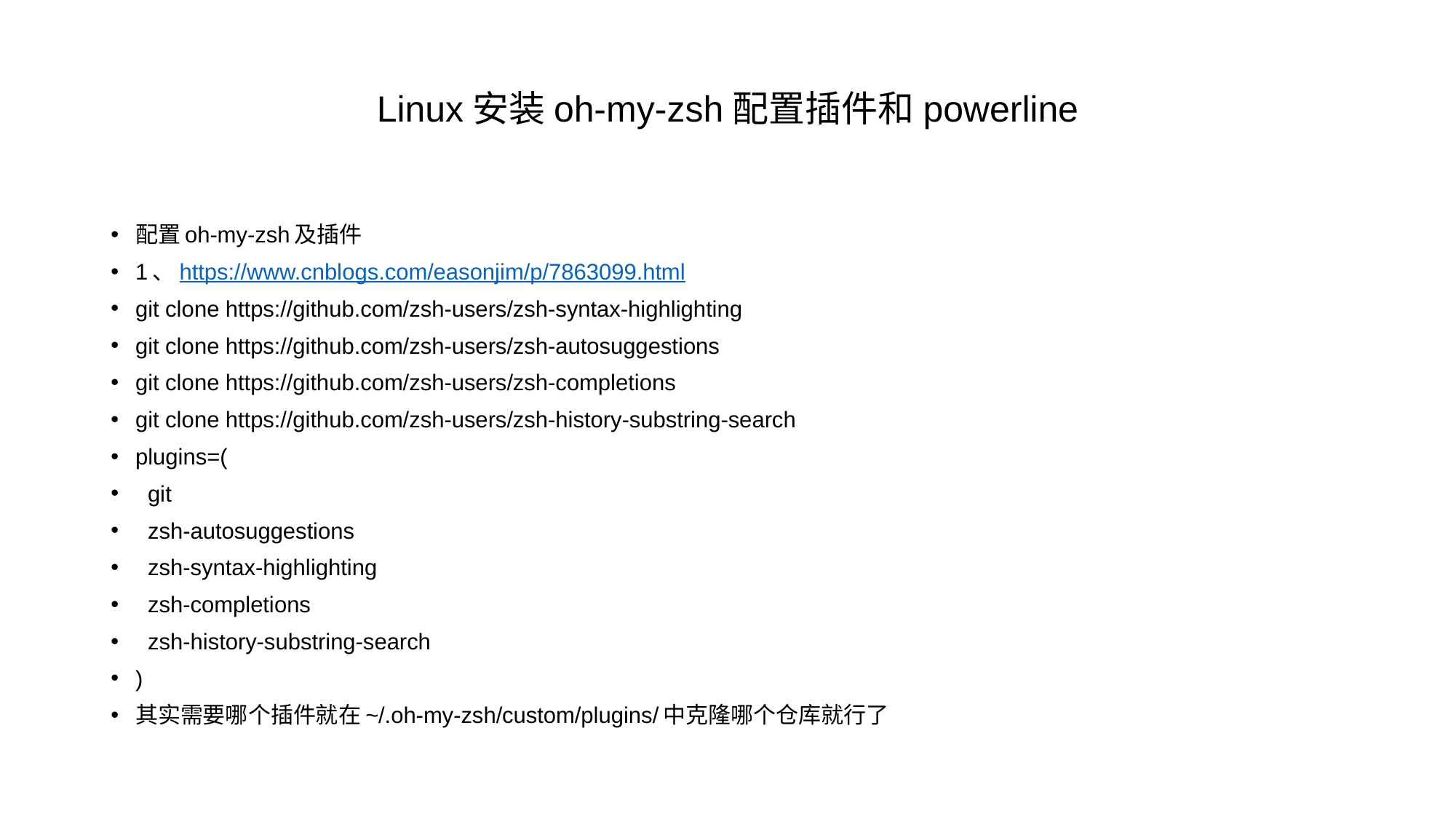

# Linux安装oh-my-zsh配置插件和powerline
配置oh-my-zsh及插件
1、https://www.cnblogs.com/easonjim/p/7863099.html
git clone https://github.com/zsh-users/zsh-syntax-highlighting
git clone https://github.com/zsh-users/zsh-autosuggestions
git clone https://github.com/zsh-users/zsh-completions
git clone https://github.com/zsh-users/zsh-history-substring-search
plugins=(
  git
  zsh-autosuggestions
  zsh-syntax-highlighting
  zsh-completions
  zsh-history-substring-search
)
其实需要哪个插件就在~/.oh-my-zsh/custom/plugins/中克隆哪个仓库就行了